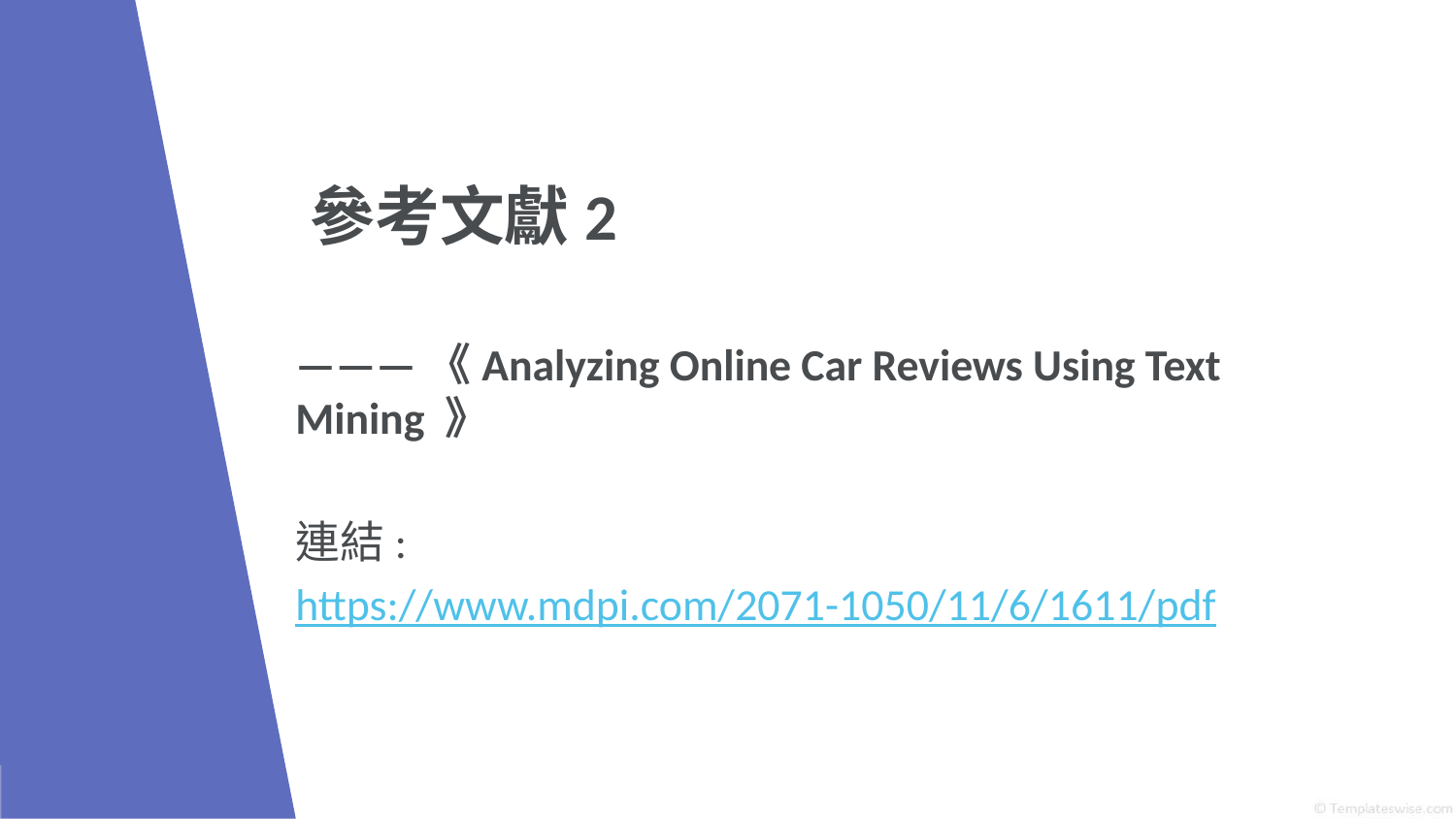

# 參考文獻2
———《Analyzing Online Car Reviews Using Text Mining 》

連結:
https://www.mdpi.com/2071-1050/11/6/1611/pdf